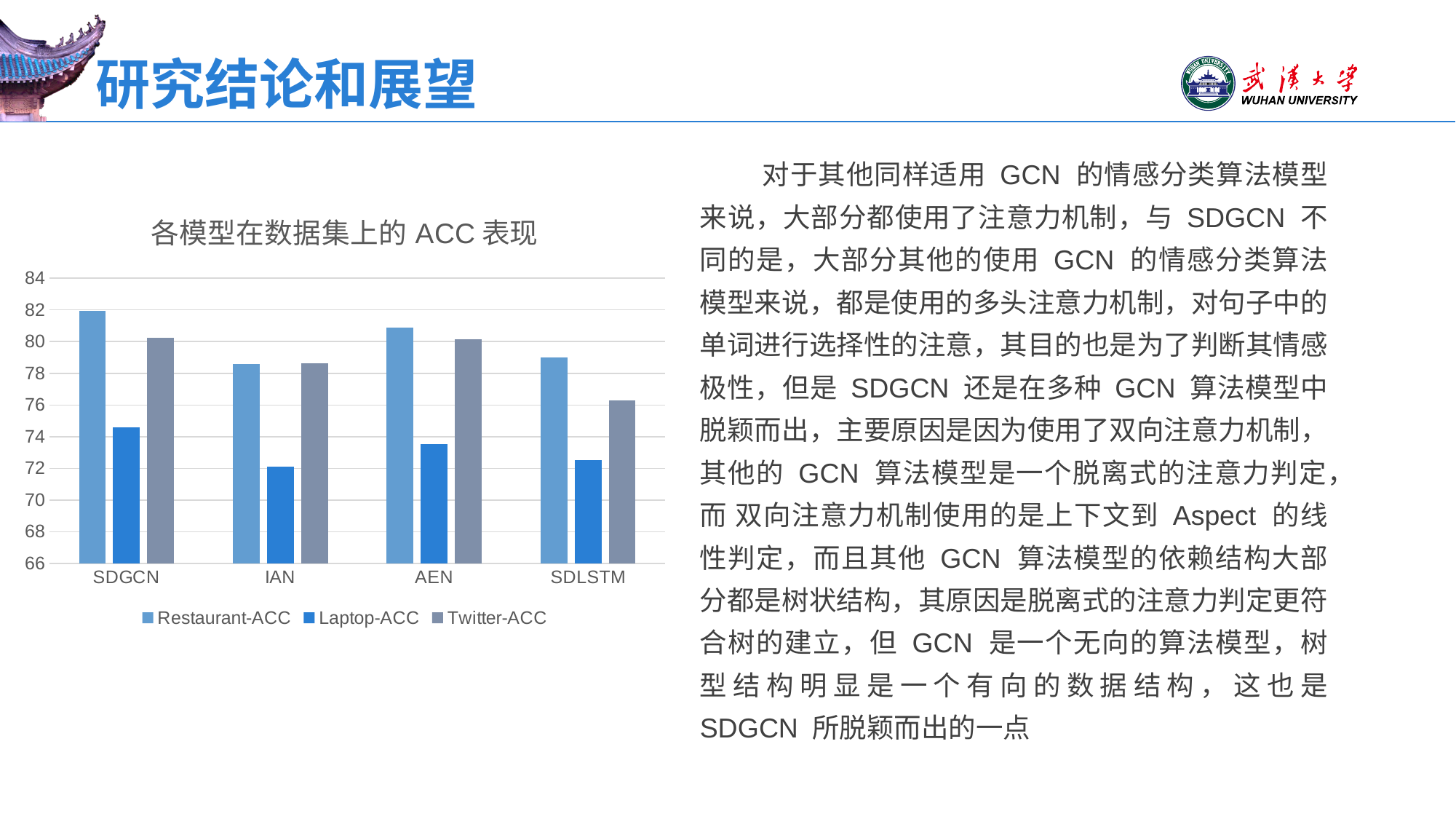

# 研究结论和展望
        对于其他同样适用 GCN 的情感分类算法模型来说，大部分都使用了注意力机制，与 SDGCN 不同的是，大部分其他的使用 GCN 的情感分类算法模型来说，都是使用的多头注意力机制，对句子中的单词进行选择性的注意，其目的也是为了判断其情感极性，但是 SDGCN 还是在多种 GCN 算法模型中脱颖而出，主要原因是因为使用了双向注意力机制，其他的 GCN 算法模型是一个脱离式的注意力判定，而 双向注意力机制使用的是上下文到 Aspect 的线性判定，而且其他 GCN 算法模型的依赖结构大部分都是树状结构，其原因是脱离式的注意力判定更符合树的建立，但 GCN 是一个无向的算法模型，树型结构明显是一个有向的数据结构，这也是 SDGCN 所脱颖而出的一点

### Chart: 各模型在数据集上的ACC表现

| Category | Restaurant-ACC | Laptop-ACC | Twitter-ACC |
|---|---|---|---|
| SDGCN | 81.94 | 74.57 | 80.26 |
| IAN | 78.6 | 72.1 | 78.64 |
| AEN | 80.89 | 73.51 | 80.16 |
| SDLSTM | 79.0 | 72.5 | 76.28 |